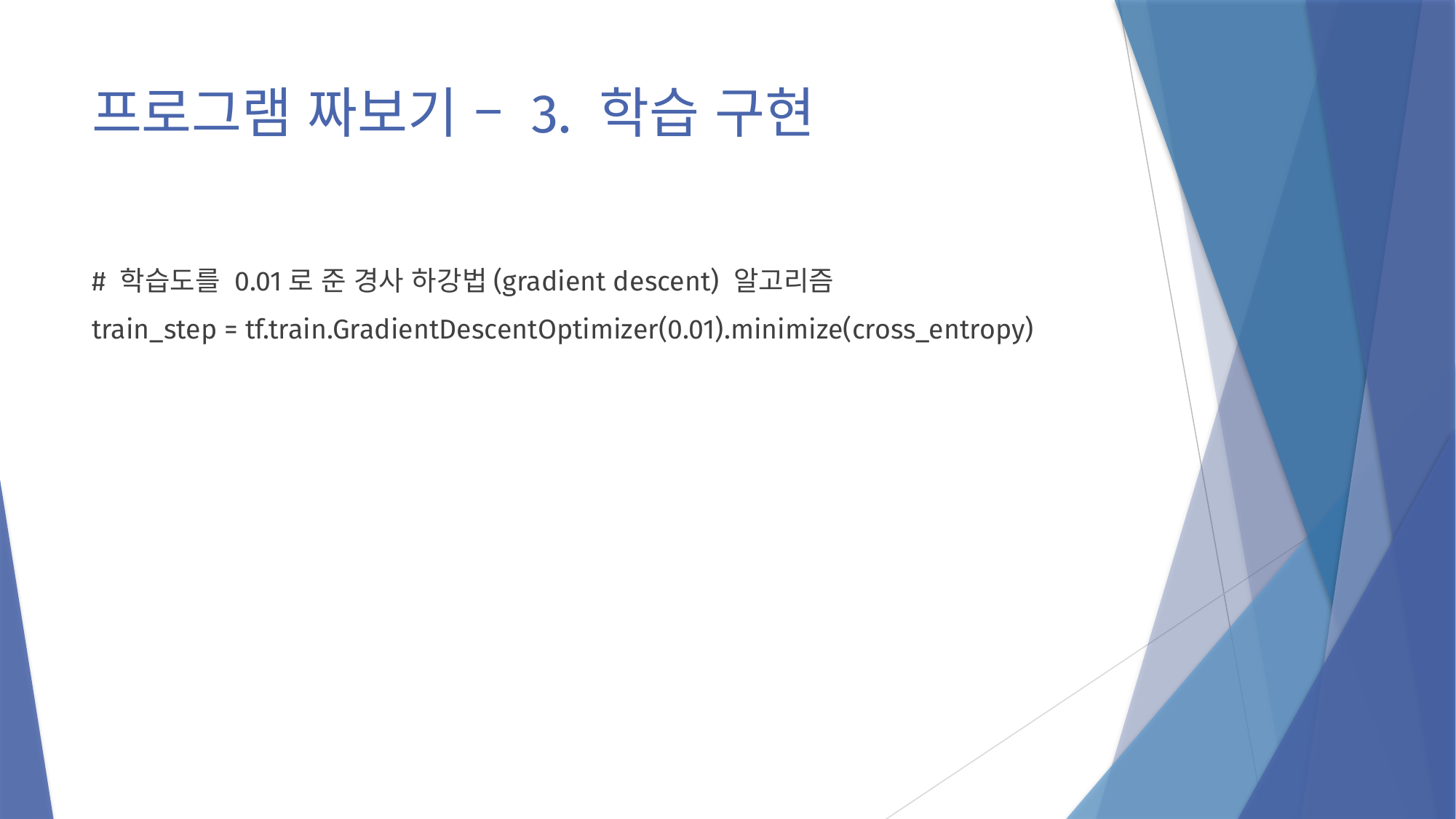

# 프로그램 짜보기 – 3. 학습 구현
# 학습도를 0.01로 준 경사 하강법(gradient descent) 알고리즘
train_step = tf.train.GradientDescentOptimizer(0.01).minimize(cross_entropy)